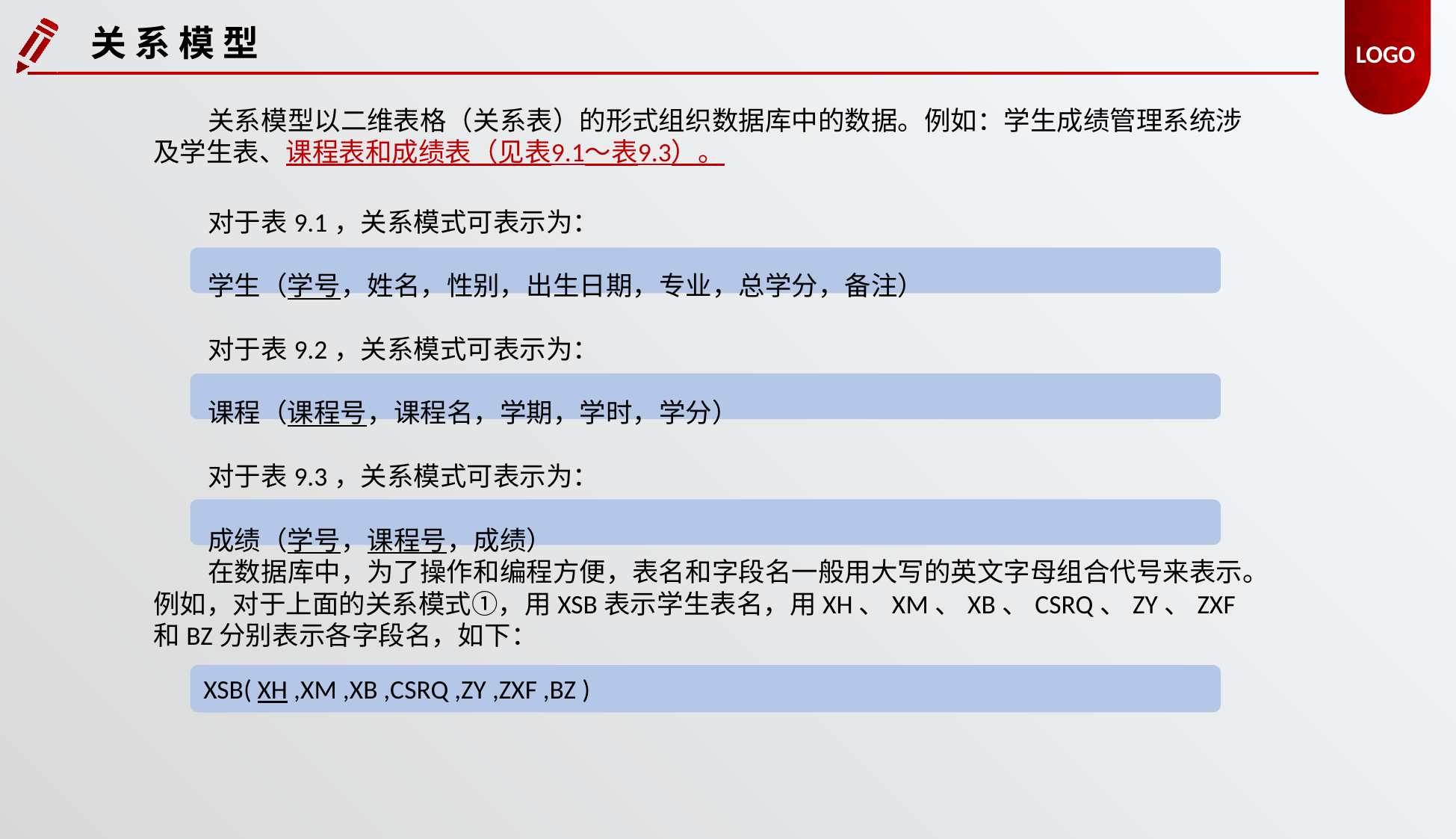

LOGO
关 系 模 型

关系模型以二维表格（关系表）的形式组织数据库中的数据。例如：学生成绩管理系统涉及学生表、课程表和成绩表（见表9.1～表9.3）。
对于表9.1，关系模式可表示为：
学生（学号，姓名，性别，出生日期，专业，总学分，备注）
对于表9.2，关系模式可表示为：
课程（课程号，课程名，学期，学时，学分）
对于表9.3，关系模式可表示为：
成绩（学号，课程号，成绩）
在数据库中，为了操作和编程方便，表名和字段名一般用大写的英文字母组合代号来表示。例如，对于上面的关系模式①，用XSB表示学生表名，用XH、XM、XB、CSRQ、ZY、ZXF和BZ分别表示各字段名，如下：

XSB( XH ,XM ,XB ,CSRQ ,ZY ,ZXF ,BZ )